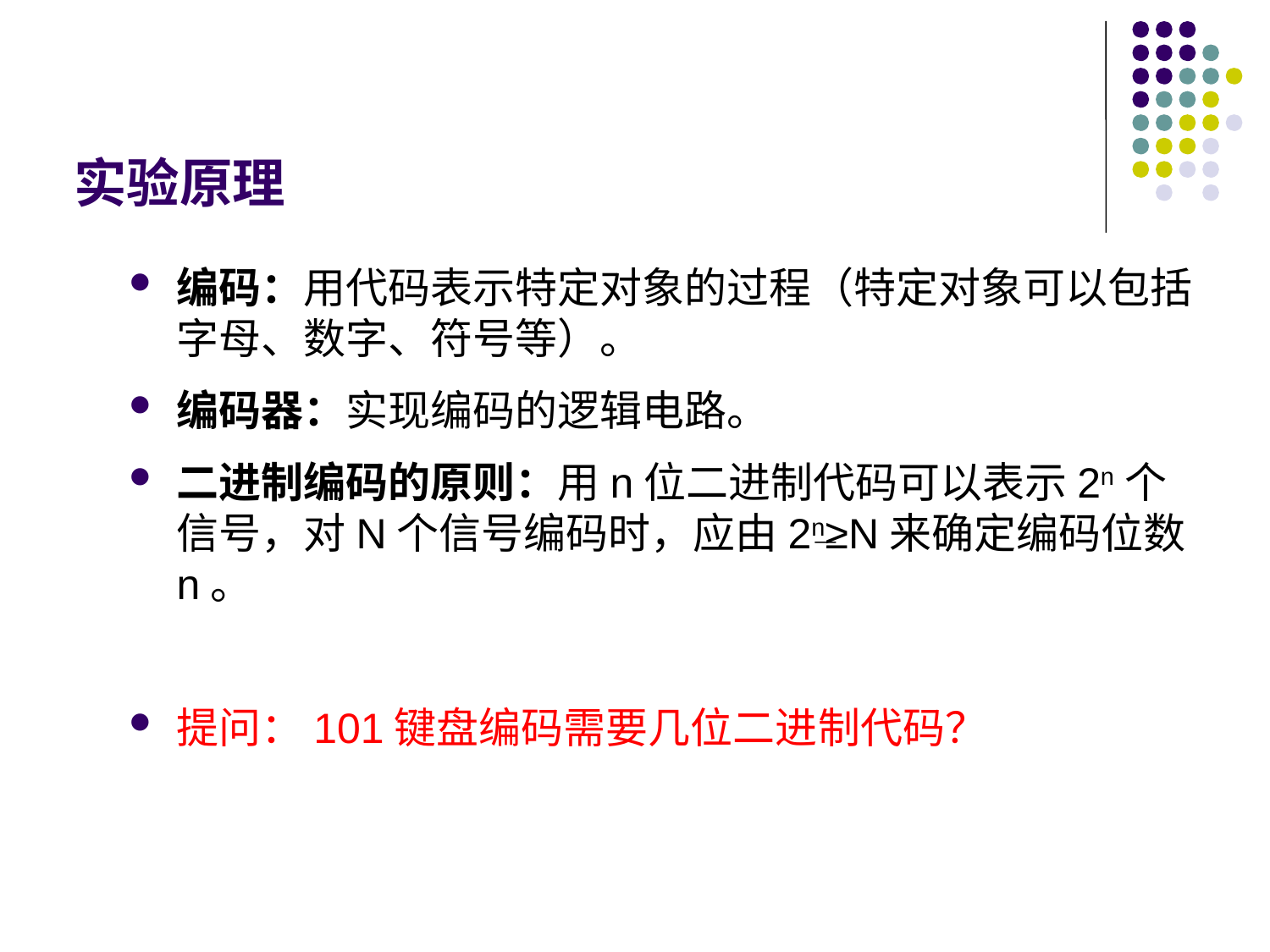

实验原理
编码：用代码表示特定对象的过程（特定对象可以包括字母、数字、符号等）。
编码器：实现编码的逻辑电路。
二进制编码的原则：用n位二进制代码可以表示2n个信号，对N个信号编码时，应由2n≥N来确定编码位数n。

提问：101键盘编码需要几位二进制代码？